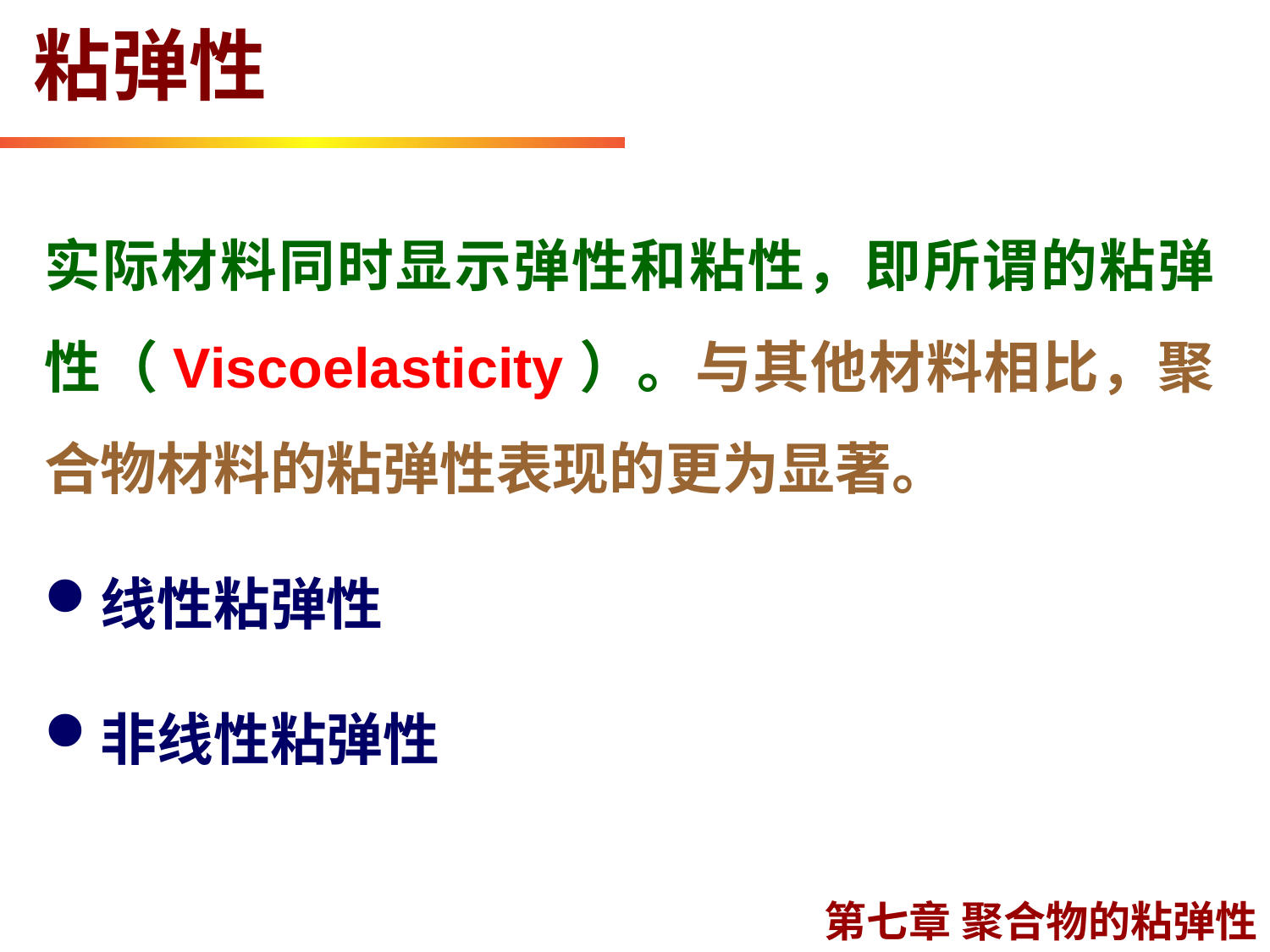

粘弹性
实际材料同时显示弹性和粘性，即所谓的粘弹性（Viscoelasticity）。与其他材料相比，聚合物材料的粘弹性表现的更为显著。

线性粘弹性

非线性粘弹性